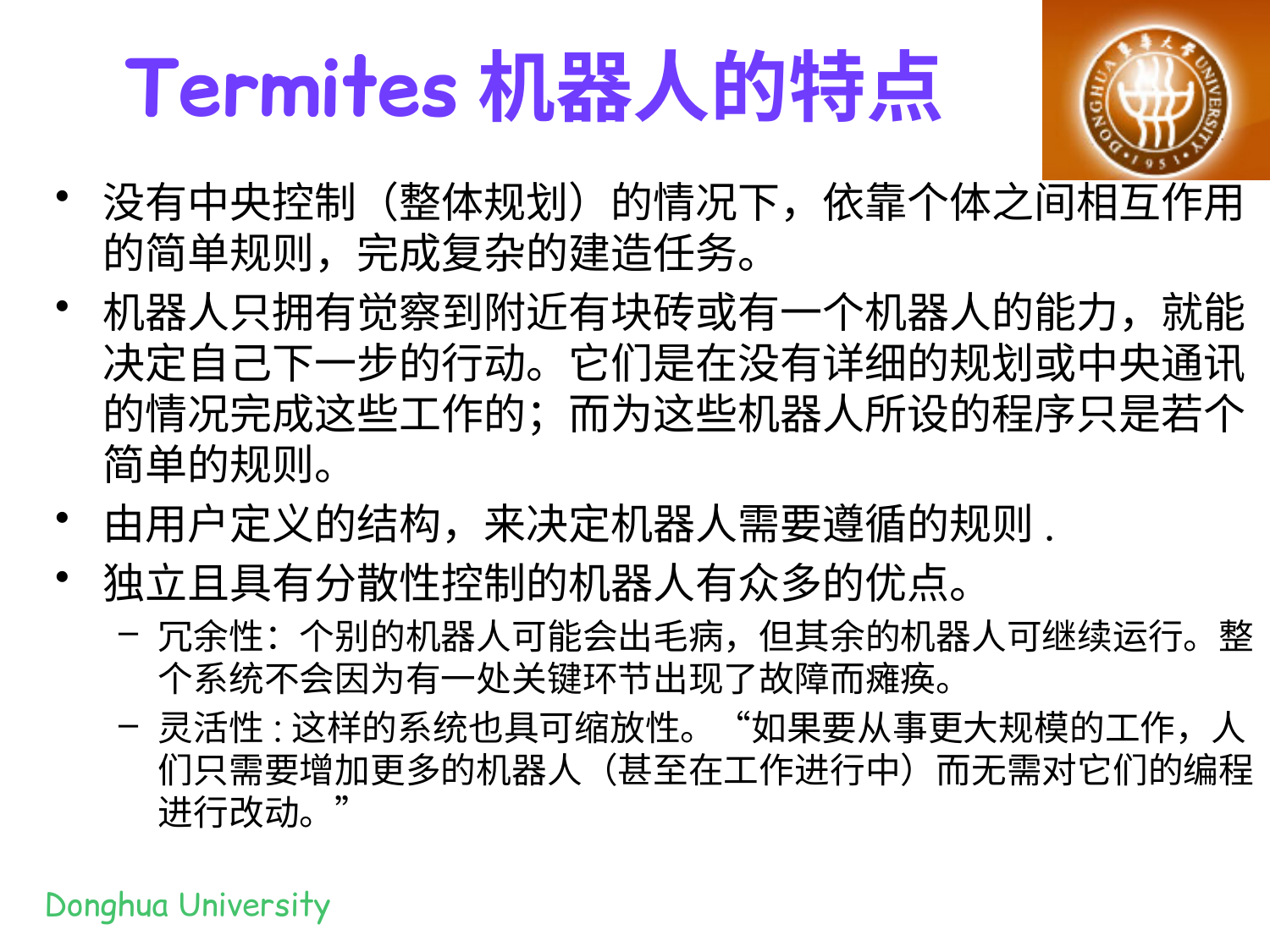

# Termites机器人的特点
没有中央控制（整体规划）的情况下，依靠个体之间相互作用的简单规则，完成复杂的建造任务。
机器人只拥有觉察到附近有块砖或有一个机器人的能力，就能决定自己下一步的行动。它们是在没有详细的规划或中央通讯的情况完成这些工作的；而为这些机器人所设的程序只是若个简单的规则。
由用户定义的结构，来决定机器人需要遵循的规则.
独立且具有分散性控制的机器人有众多的优点。
冗余性：个别的机器人可能会出毛病，但其余的机器人可继续运行。整个系统不会因为有一处关键环节出现了故障而瘫痪。
灵活性:这样的系统也具可缩放性。“如果要从事更大规模的工作，人们只需要增加更多的机器人（甚至在工作进行中）而无需对它们的编程进行改动。”